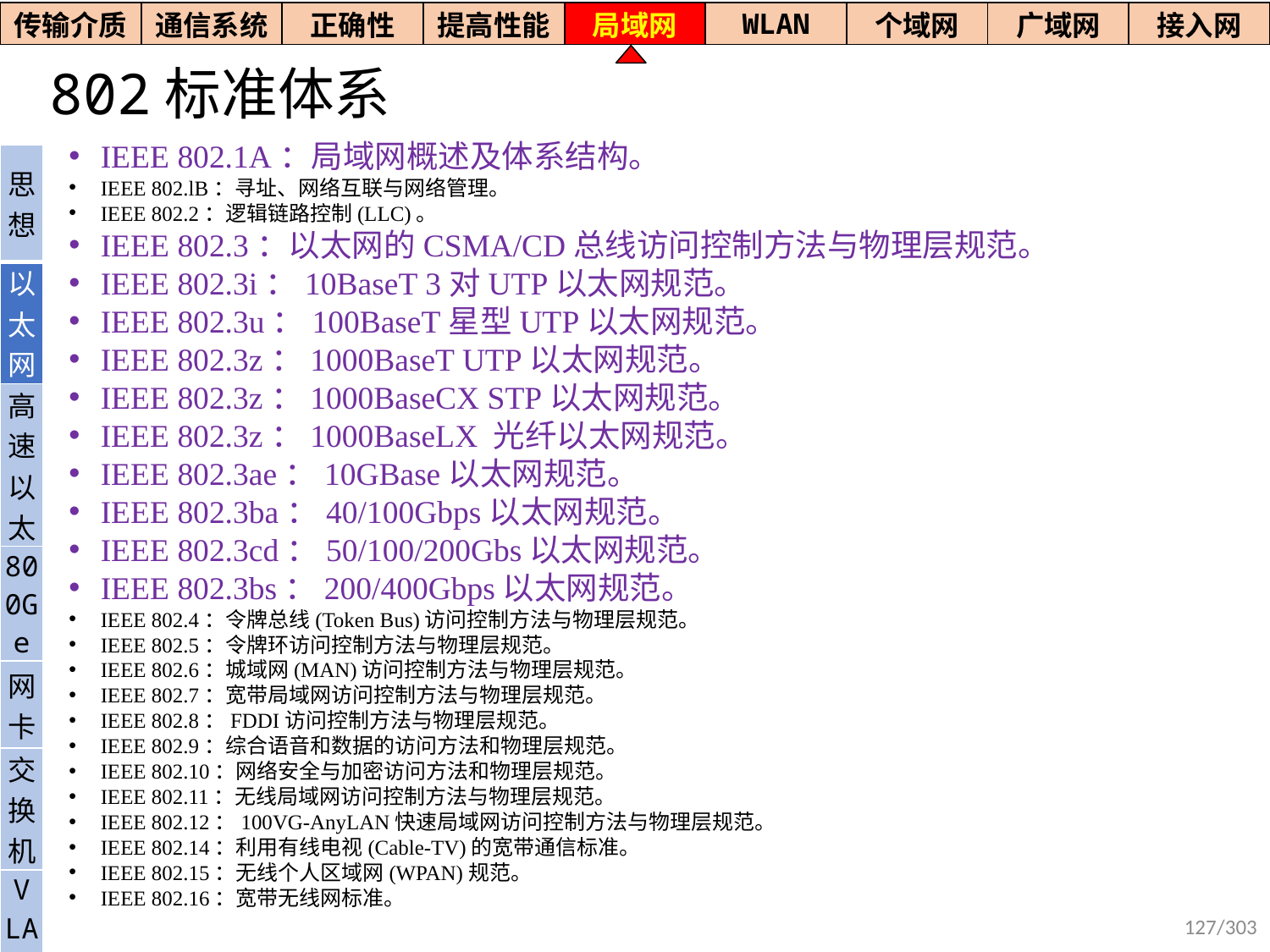

| 传输介质 | 通信系统 | 正确性 | 提高性能 | 局域网 | WLAN | 个域网 | 广域网 | 接入网 |
| --- | --- | --- | --- | --- | --- | --- | --- | --- |

# 802标准体系
IEEE 802.1A：局域网概述及体系结构。
IEEE 802.lB：寻址、网络互联与网络管理。
IEEE 802.2：逻辑链路控制(LLC)。
IEEE 802.3：以太网的CSMA/CD总线访问控制方法与物理层规范。
IEEE 802.3i：10BaseT 3对UTP以太网规范。
IEEE 802.3u：100BaseT星型UTP以太网规范。
IEEE 802.3z：1000BaseT UTP以太网规范。
IEEE 802.3z：1000BaseCX STP以太网规范。
IEEE 802.3z：1000BaseLX 光纤以太网规范。
IEEE 802.3ae：10GBase以太网规范。
IEEE 802.3ba：40/100Gbps以太网规范。
IEEE 802.3cd：50/100/200Gbs以太网规范。
IEEE 802.3bs：200/400Gbps以太网规范。
IEEE 802.4：令牌总线(Token Bus)访问控制方法与物理层规范。
IEEE 802.5：令牌环访问控制方法与物理层规范。
IEEE 802.6：城域网(MAN)访问控制方法与物理层规范。
IEEE 802.7：宽带局域网访问控制方法与物理层规范。
IEEE 802.8：FDDI访问控制方法与物理层规范。
IEEE 802.9：综合语音和数据的访问方法和物理层规范。
IEEE 802.10：网络安全与加密访问方法和物理层规范。
IEEE 802.11：无线局域网访问控制方法与物理层规范。
IEEE 802.12：100VG-AnyLAN快速局域网访问控制方法与物理层规范。
IEEE 802.14：利用有线电视(Cable-TV)的宽带通信标准。
IEEE 802.15：无线个人区域网(WPAN)规范。
IEEE 802.16：宽带无线网标准。

| 思想 |
| --- |
| 以太网 |
| 高速以太 |
| 800Ge |
| 网卡 |
| 交换机 |
| V LAN |
127/303